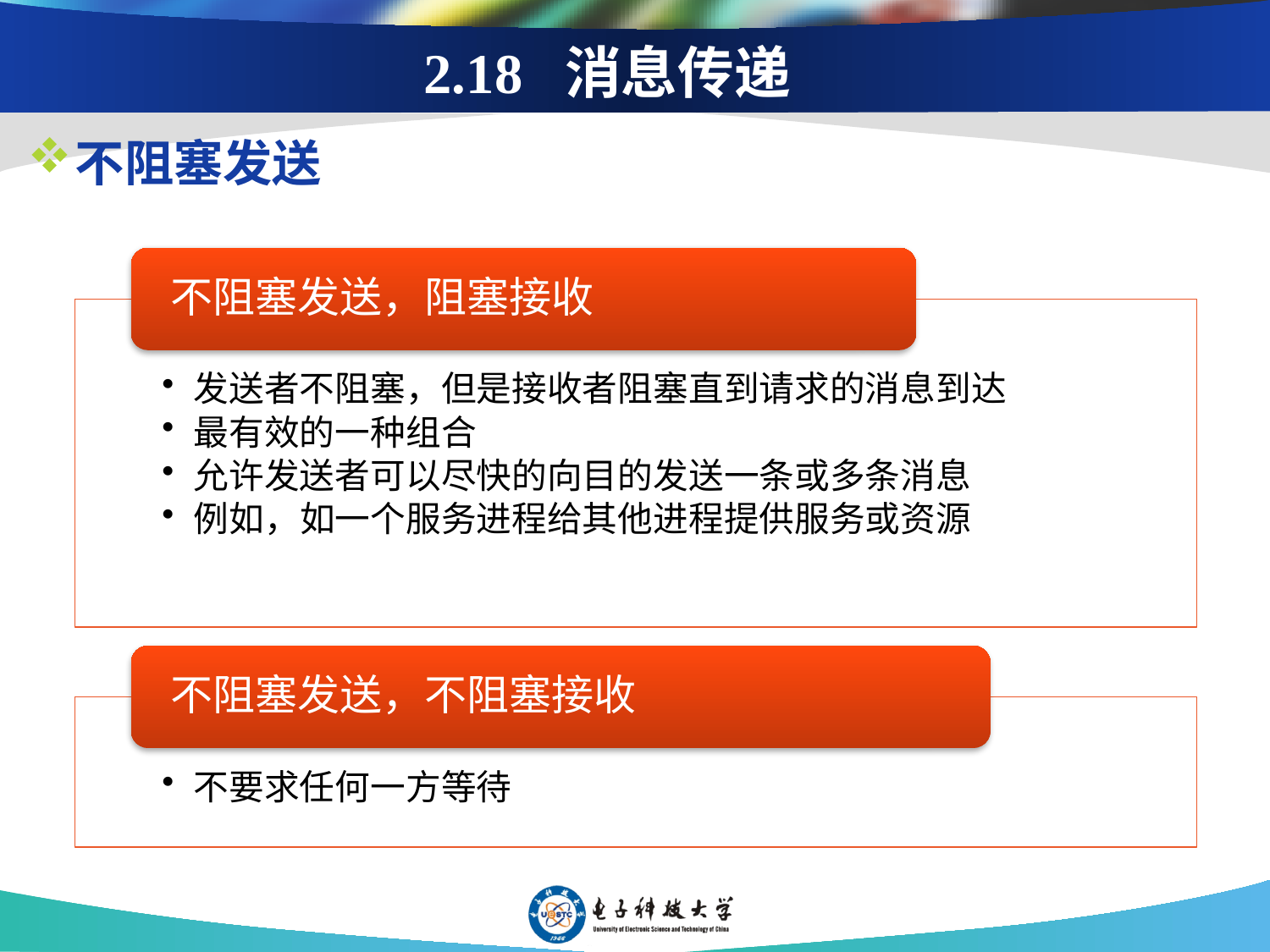

# 2.18  消息传递
不阻塞发送
发送者不阻塞，但是接收者阻塞直到请求的消息到达
最有效的一种组合
允许发送者可以尽快的向目的发送一条或多条消息
例如，如一个服务进程给其他进程提供服务或资源
不阻塞发送，阻塞接收
不要求任何一方等待
不阻塞发送，不阻塞接收